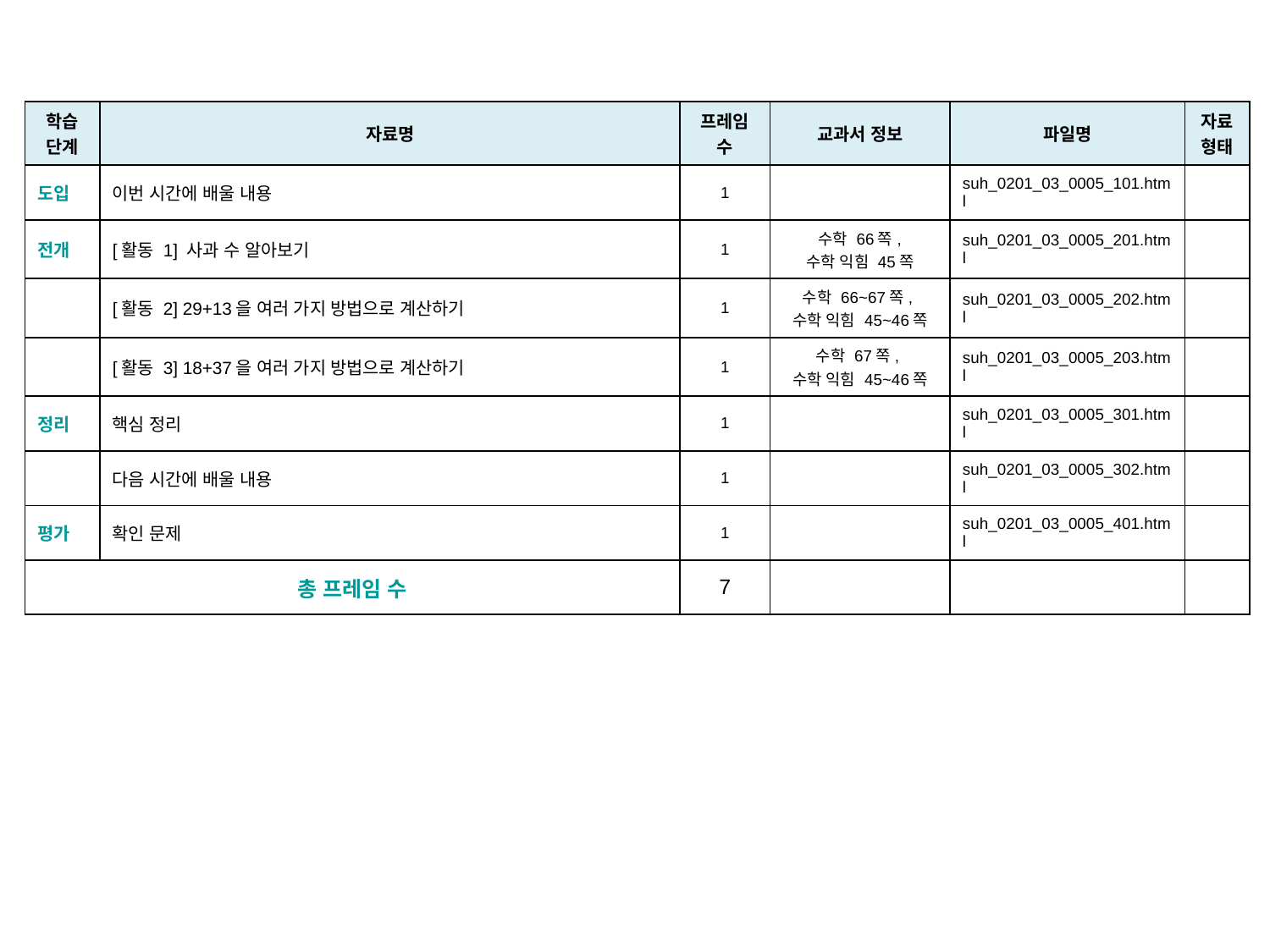

| 학습 단계 | 자료명 | 프레임 수 | 교과서 정보 | 파일명 | 자료 형태 |
| --- | --- | --- | --- | --- | --- |
| 도입 | 이번 시간에 배울 내용 | 1 |  | suh\_0201\_03\_0005\_101.html |  |
| 전개 | [활동 1] 사과 수 알아보기 | 1 | 수학 66쪽, 수학 익힘 45쪽 | suh\_0201\_03\_0005\_201.html |  |
|  | [활동 2] 29+13을 여러 가지 방법으로 계산하기 | 1 | 수학 66~67쪽, 수학 익힘 45~46쪽 | suh\_0201\_03\_0005\_202.html |  |
|  | [활동 3] 18+37을 여러 가지 방법으로 계산하기 | 1 | 수학 67쪽, 수학 익힘 45~46쪽 | suh\_0201\_03\_0005\_203.html |  |
| 정리 | 핵심 정리 | 1 |  | suh\_0201\_03\_0005\_301.html |  |
|  | 다음 시간에 배울 내용 | 1 |  | suh\_0201\_03\_0005\_302.html |  |
| 평가 | 확인 문제 | 1 |  | suh\_0201\_03\_0005\_401.html |  |
| 총 프레임 수 |  | 7 |  |  |  |